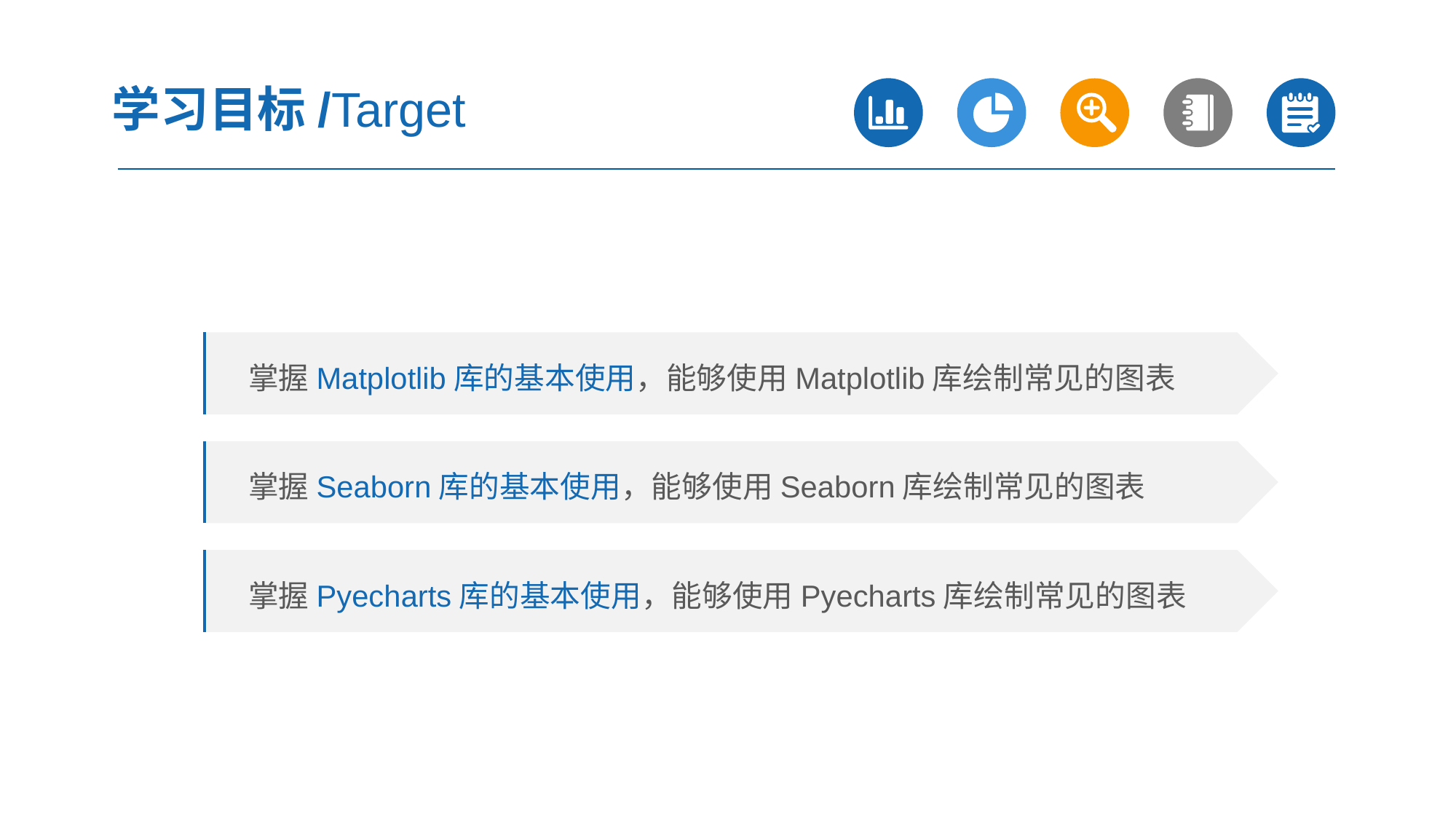

学习目标/Target
    掌握Matplotlib库的基本使用，能够使用Matplotlib库绘制常见的图表

    掌握Seaborn库的基本使用，能够使用Seaborn库绘制常见的图表

    掌握Pyecharts库的基本使用，能够使用Pyecharts库绘制常见的图表